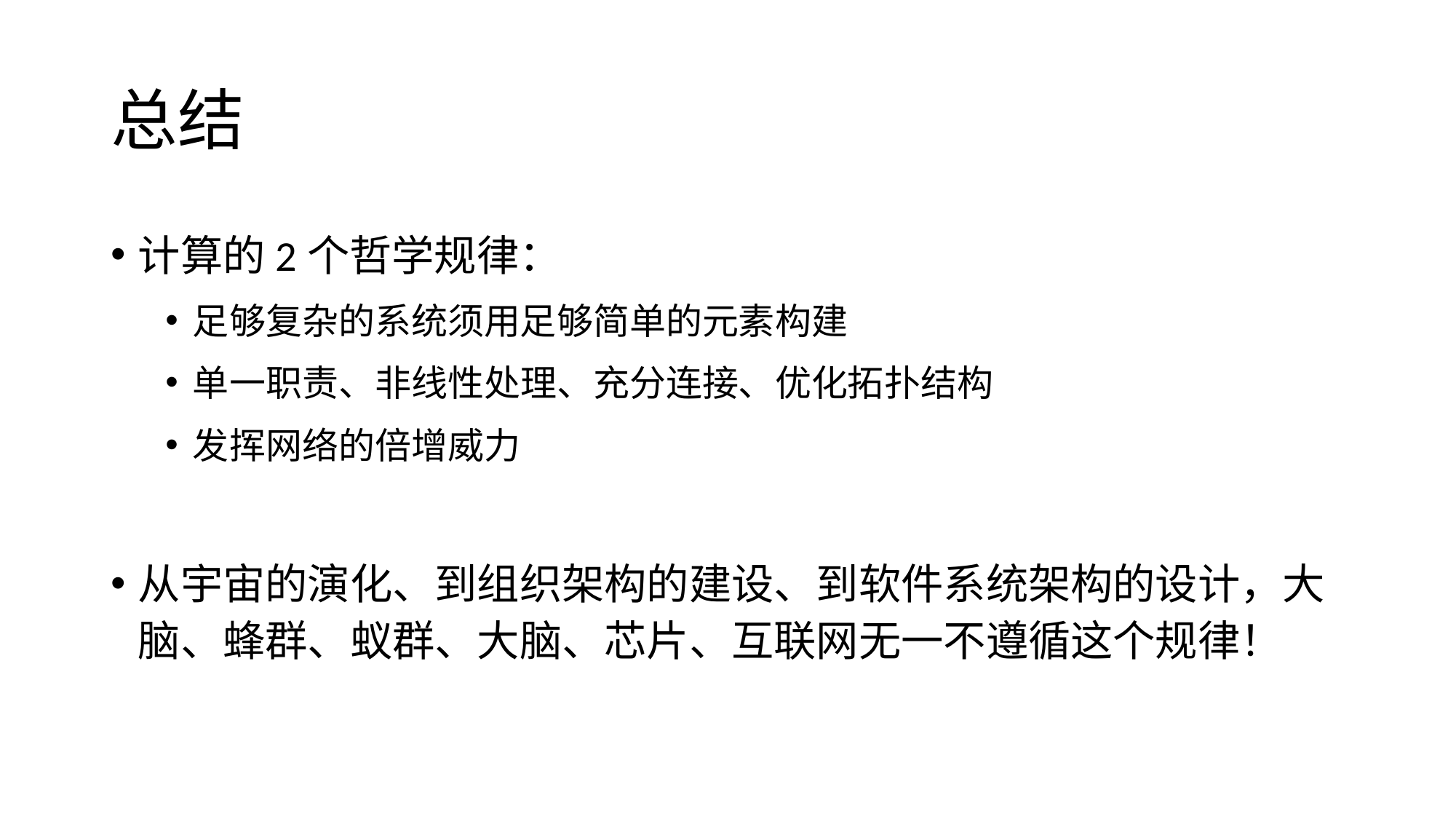

# 总结
计算的2个哲学规律：
足够复杂的系统须用足够简单的元素构建
单一职责、非线性处理、充分连接、优化拓扑结构
发挥网络的倍增威力

从宇宙的演化、到组织架构的建设、到软件系统架构的设计，大脑、蜂群、蚁群、大脑、芯片、互联网无一不遵循这个规律！